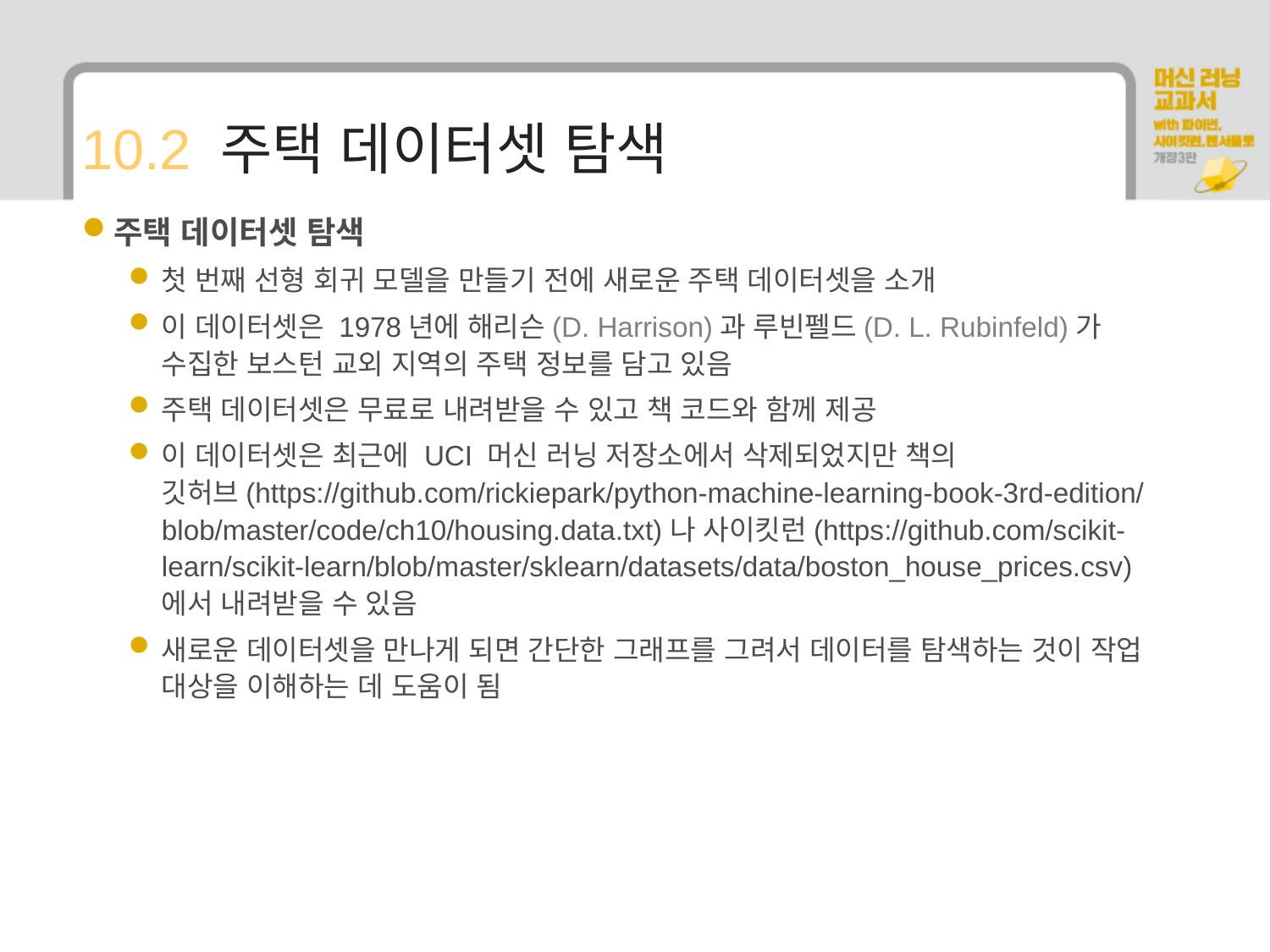

# 10.2 주택 데이터셋 탐색
주택 데이터셋 탐색
첫 번째 선형 회귀 모델을 만들기 전에 새로운 주택 데이터셋을 소개
이 데이터셋은 1978년에 해리슨(D. Harrison)과 루빈펠드(D. L. Rubinfeld)가 수집한 보스턴 교외 지역의 주택 정보를 담고 있음
주택 데이터셋은 무료로 내려받을 수 있고 책 코드와 함께 제공
이 데이터셋은 최근에 UCI 머신 러닝 저장소에서 삭제되었지만 책의 깃허브(https://github.com/rickiepark/python-machine-learning-book-3rd-edition/blob/master/code/ch10/housing.data.txt)나 사이킷런(https://github.com/scikit-learn/scikit-learn/blob/master/sklearn/datasets/data/boston_house_prices.csv)에서 내려받을 수 있음
새로운 데이터셋을 만나게 되면 간단한 그래프를 그려서 데이터를 탐색하는 것이 작업 대상을 이해하는 데 도움이 됨